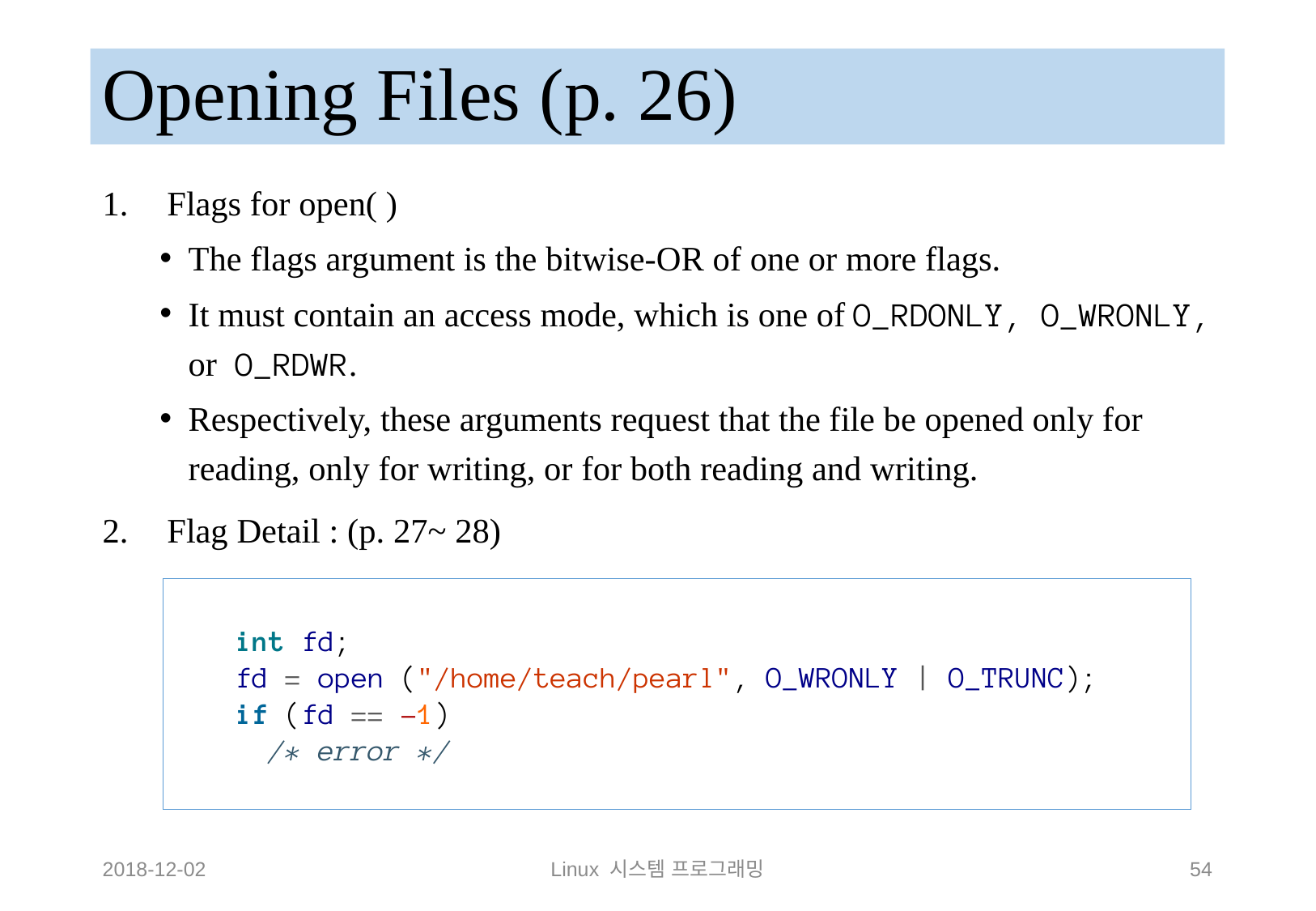

# Opening Files (p. 26)
Flags for open( )
The flags argument is the bitwise-OR of one or more flags.
It must contain an access mode, which is one of O_RDONLY, O_WRONLY, or O_RDWR.
Respectively, these arguments request that the file be opened only for reading, only for writing, or for both reading and writing.
Flag Detail : (p. 27~ 28)

int fd;
fd = open ("/home/teach/pearl", O_WRONLY | O_TRUNC);
if (fd == -1)
  /* error */

2018-12-02
Linux 시스템 프로그래밍
54